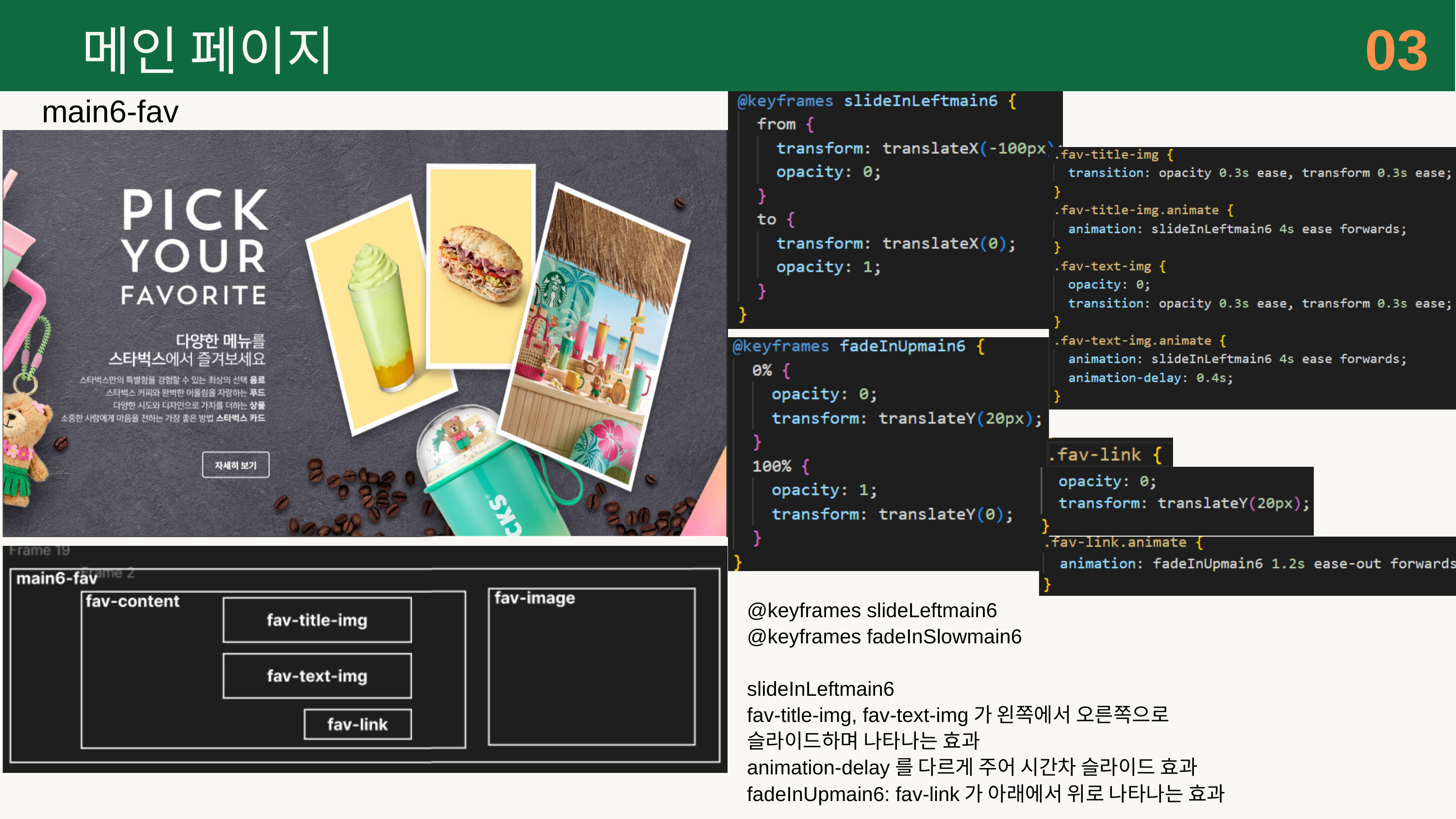

03
메인 페이지
main6-fav

@keyframes slideLeftmain6
@keyframes fadeInSlowmain6

slideInLeftmain6
fav-title-img, fav-text-img가 왼쪽에서 오른쪽으로
슬라이드하며 나타나는 효과
animation-delay를 다르게 주어 시간차 슬라이드 효과
fadeInUpmain6: fav-link가 아래에서 위로 나타나는 효과